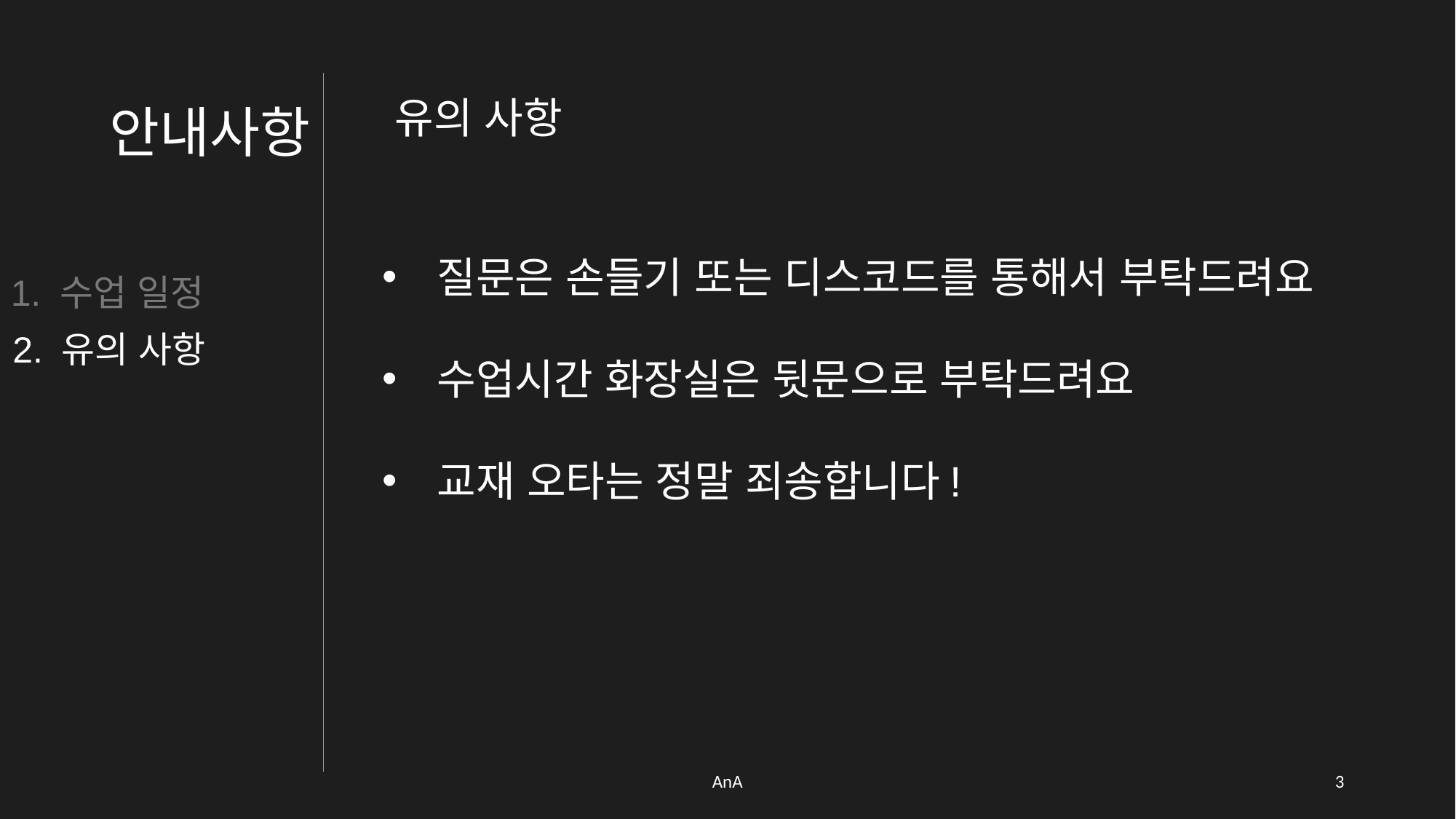

유의 사항
안내사항
질문은 손들기 또는 디스코드를 통해서 부탁드려요

수업시간 화장실은 뒷문으로 부탁드려요

교재 오타는 정말 죄송합니다!
1. 수업 일정
2. 유의 사항
AnA
3